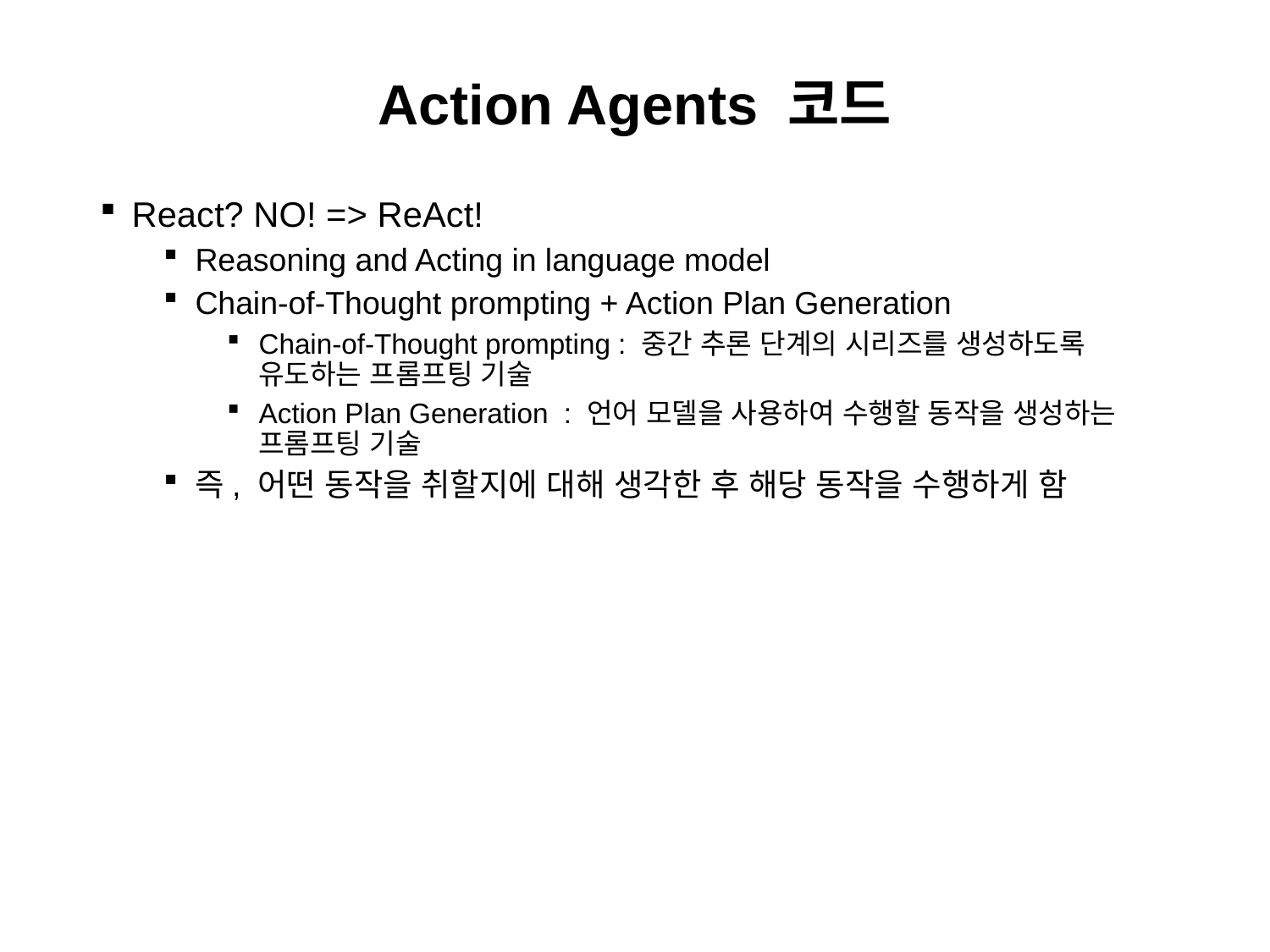

# Action Agents 코드
React? NO! => ReAct!
Reasoning and Acting in language model
Chain-of-Thought prompting + Action Plan Generation
Chain-of-Thought prompting : 중간 추론 단계의 시리즈를 생성하도록 유도하는 프롬프팅 기술
Action Plan Generation  : 언어 모델을 사용하여 수행할 동작을 생성하는 프롬프팅 기술
즉, 어떤 동작을 취할지에 대해 생각한 후 해당 동작을 수행하게 함